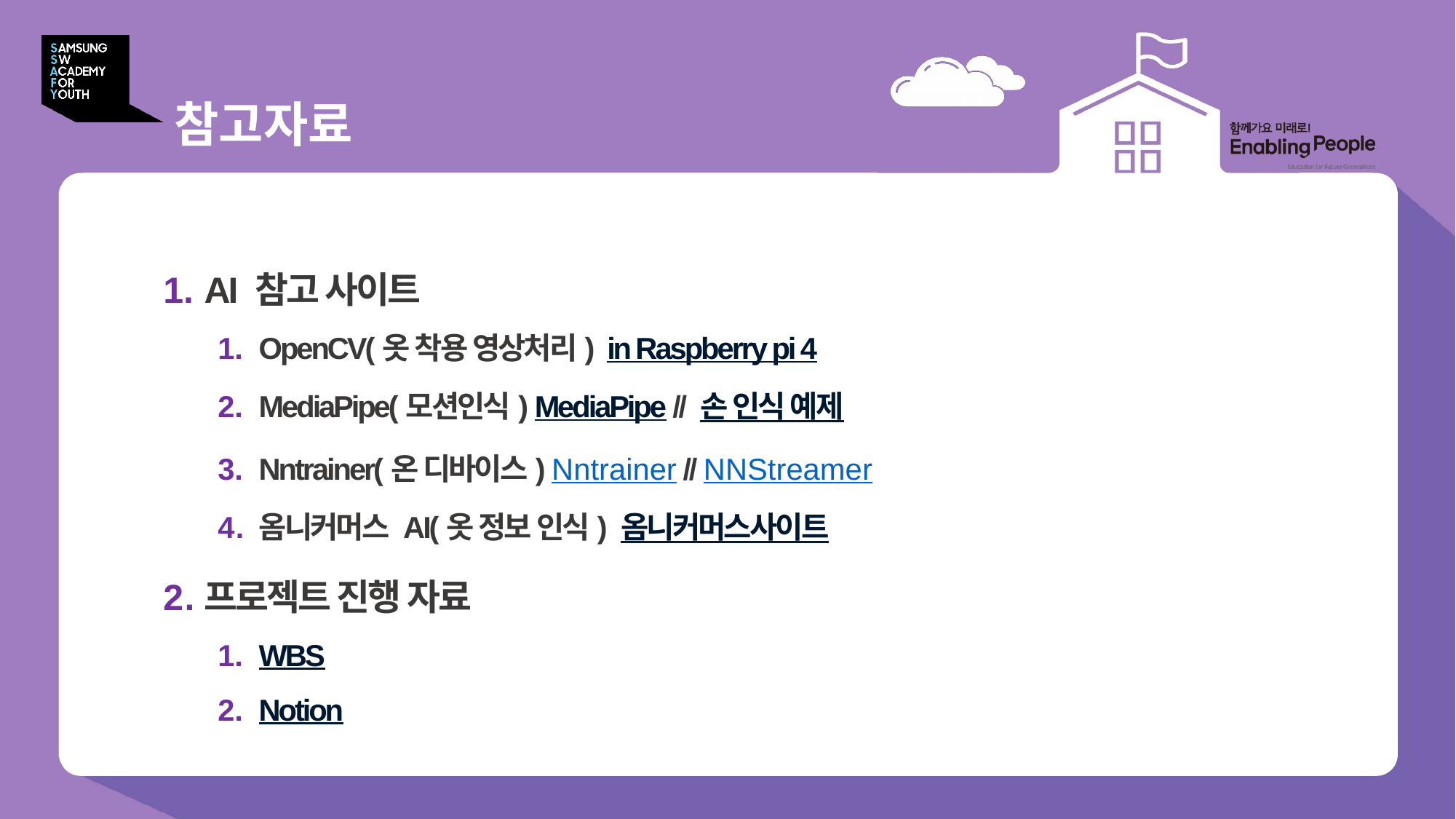

# 참고자료
AI 참고 사이트
OpenCV(옷 착용 영상처리)  in Raspberry pi 4
MediaPipe(모션인식) MediaPipe // 손 인식 예제
Nntrainer(온 디바이스) Nntrainer // NNStreamer
옴니커머스 AI(옷 정보 인식) 옴니커머스사이트
프로젝트 진행 자료
WBS
Notion